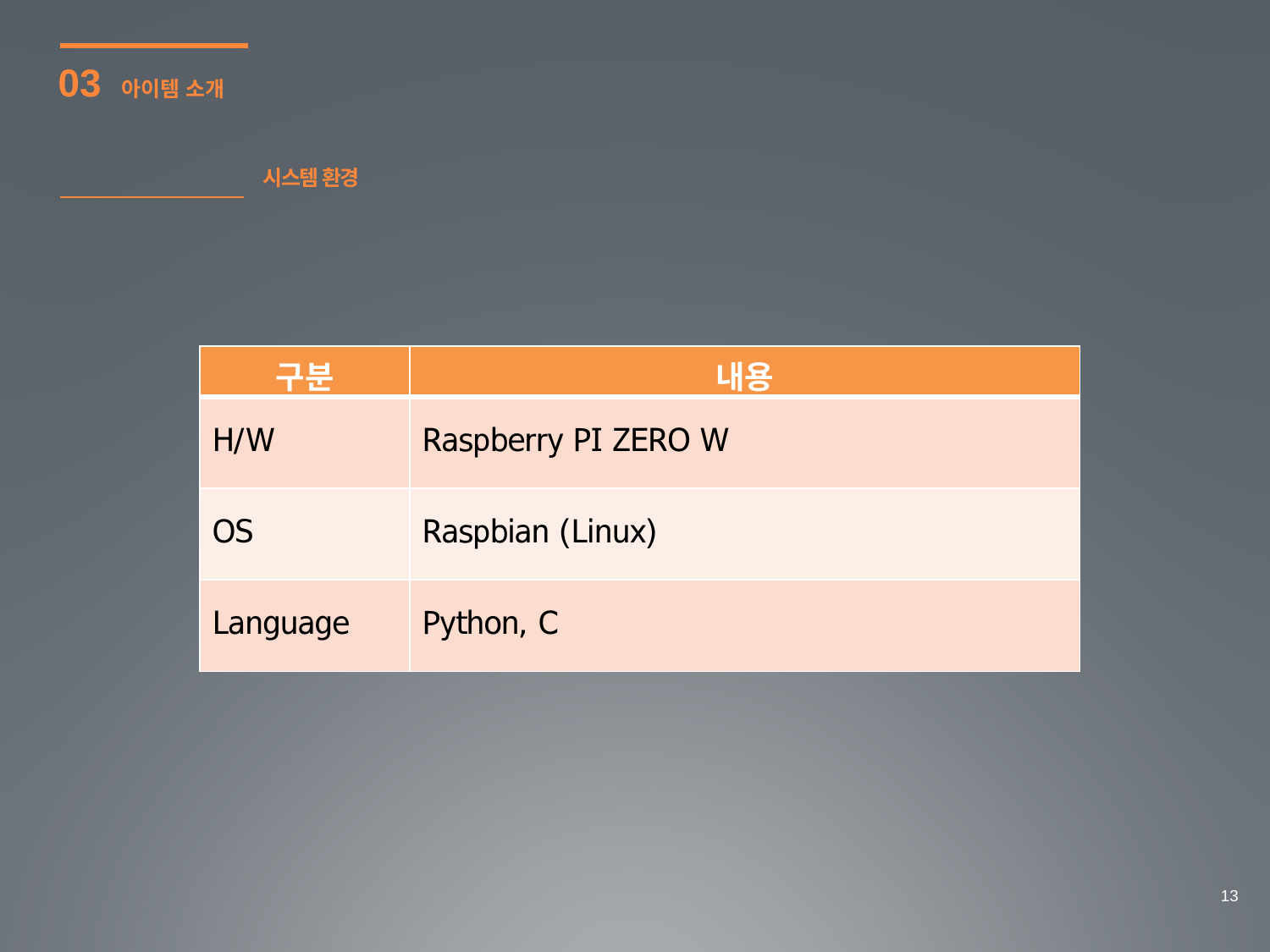

03 아이템 소개
시스템 환경
| 구분 | 내용 |
| --- | --- |
| H/W | Raspberry PI ZERO W |
| OS | Raspbian (Linux) |
| Language | Python, C |